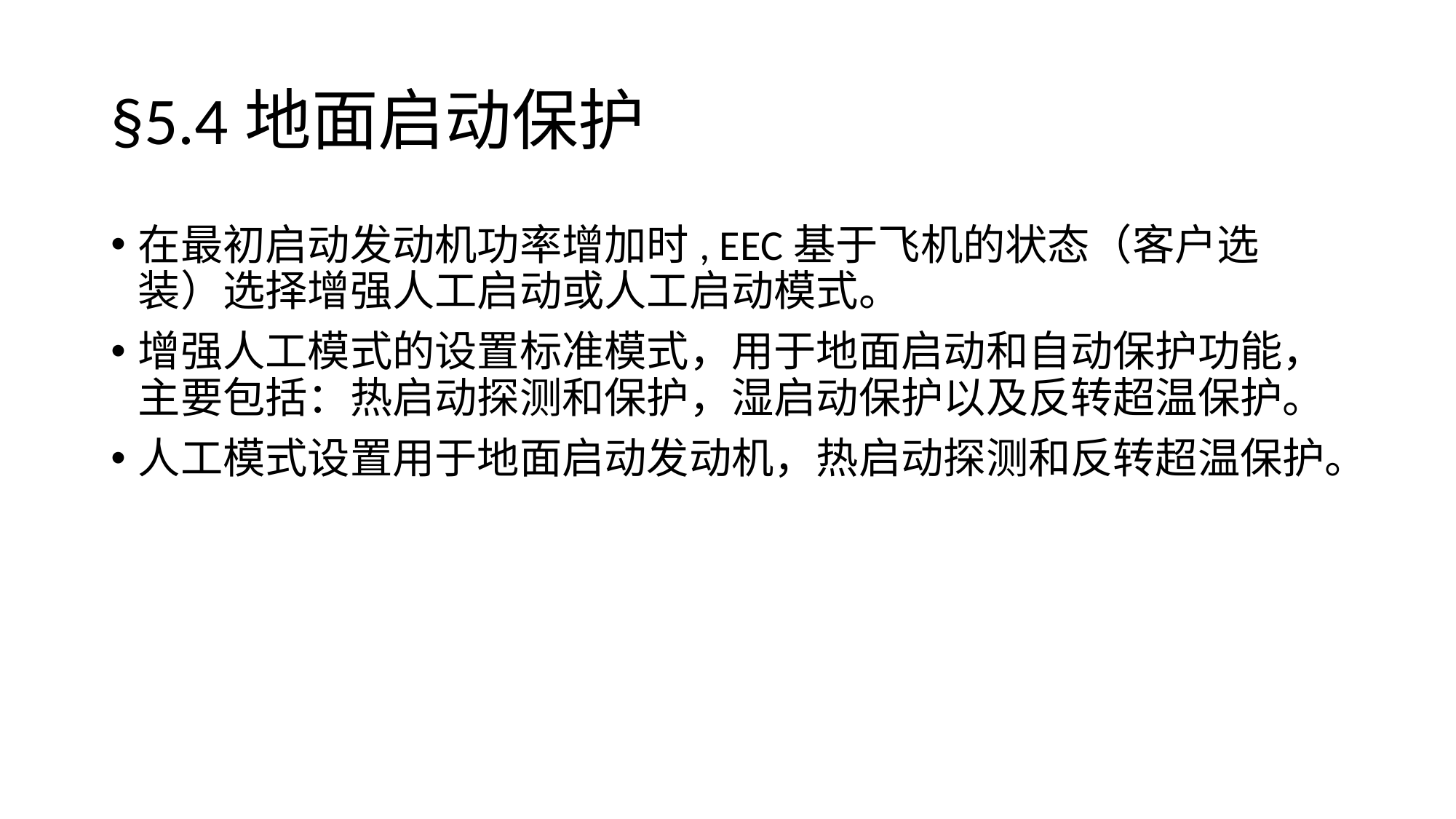

# §5.4地面启动保护
在最初启动发动机功率增加时, EEC基于飞机的状态（客户选装）选择增强人工启动或人工启动模式。
增强人工模式的设置标准模式，用于地面启动和自动保护功能，主要包括：热启动探测和保护，湿启动保护以及反转超温保护。
人工模式设置用于地面启动发动机，热启动探测和反转超温保护。